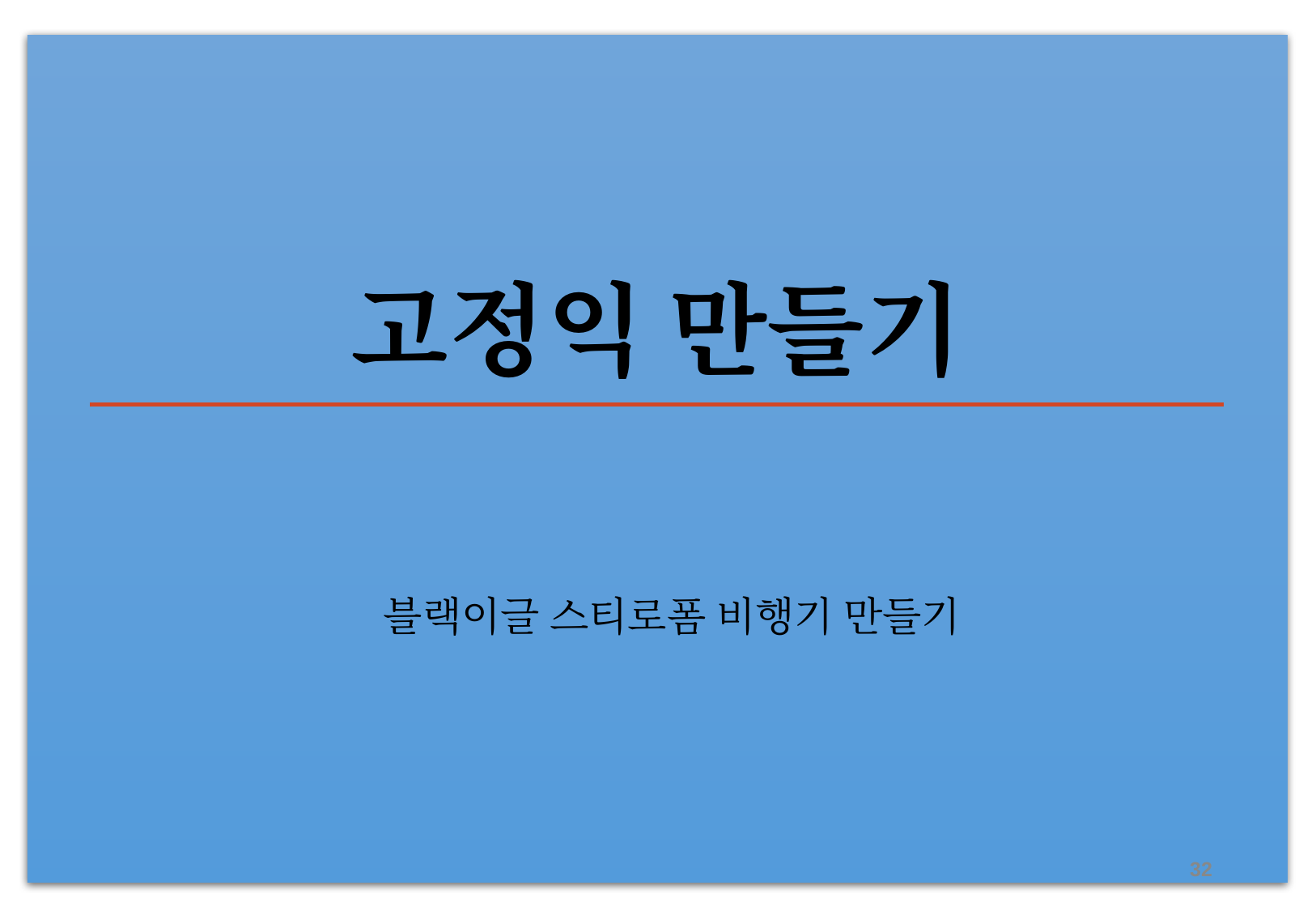

# 고정익 만들기
블랙이글 스티로폼 비행기 만들기
32